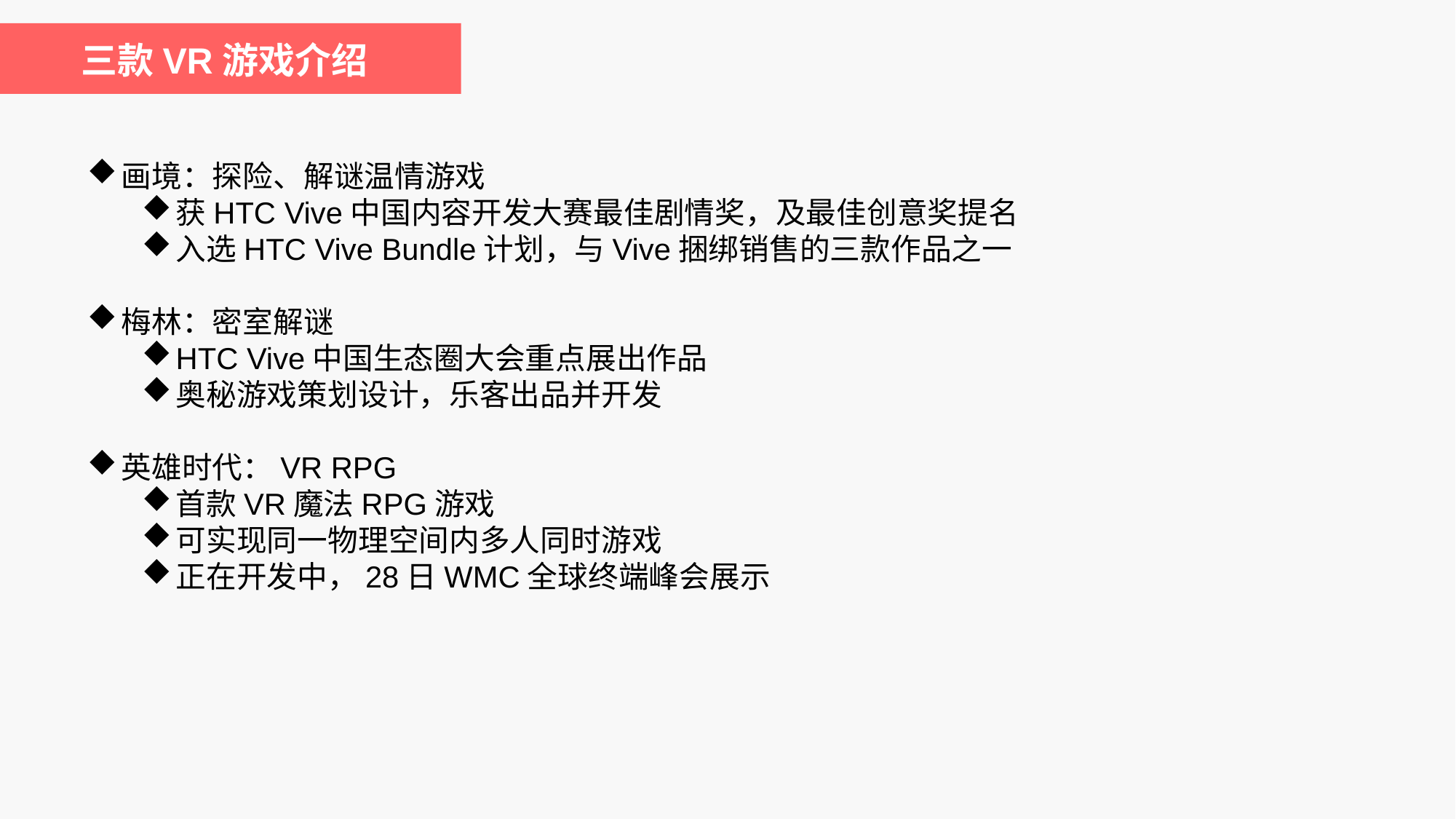

三款VR游戏介绍
画境：探险、解谜温情游戏
获HTC Vive中国内容开发大赛最佳剧情奖，及最佳创意奖提名
入选HTC Vive Bundle计划，与Vive捆绑销售的三款作品之一

梅林：密室解谜
HTC Vive中国生态圈大会重点展出作品
奥秘游戏策划设计，乐客出品并开发

英雄时代：VR RPG
首款VR魔法RPG游戏
可实现同一物理空间内多人同时游戏
正在开发中，28日WMC全球终端峰会展示